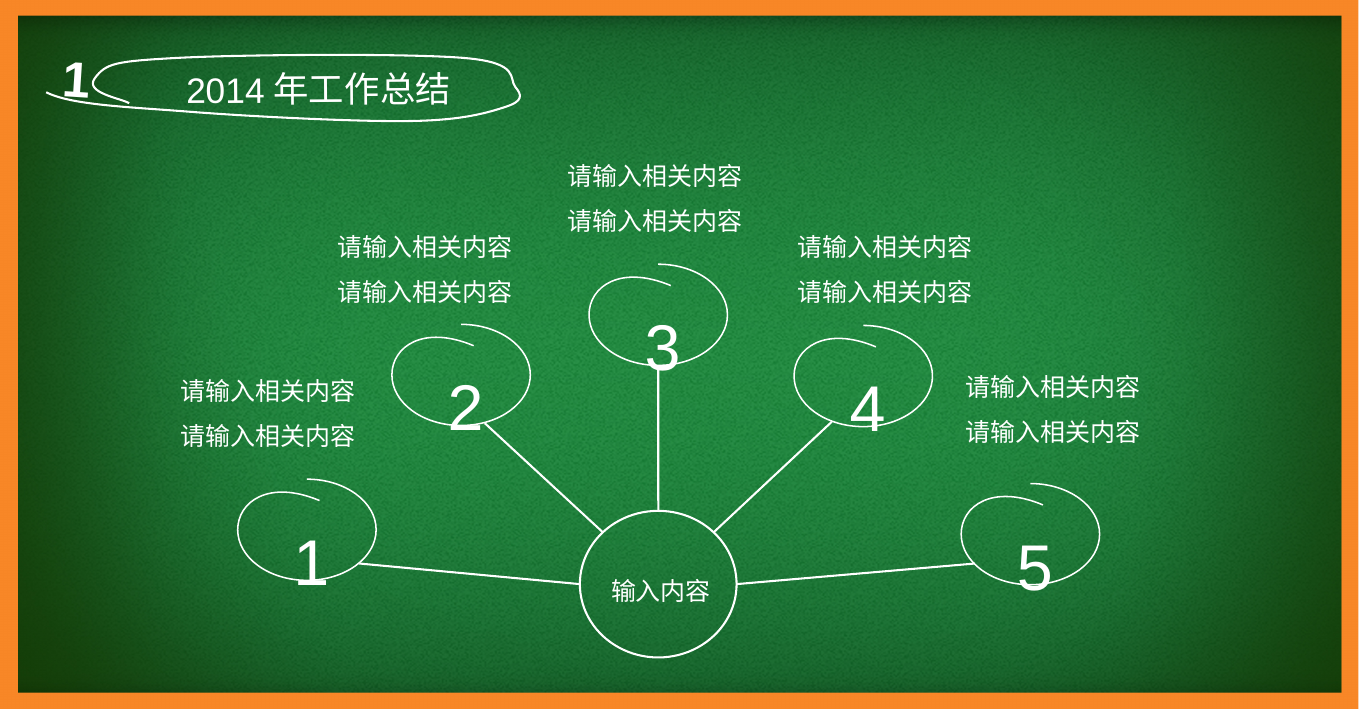

1
2014年工作总结
请输入相关内容
请输入相关内容
请输入相关内容
请输入相关内容
请输入相关内容
请输入相关内容
3

2

4

请输入相关内容
请输入相关内容
请输入相关内容
请输入相关内容
1

5

输入内容